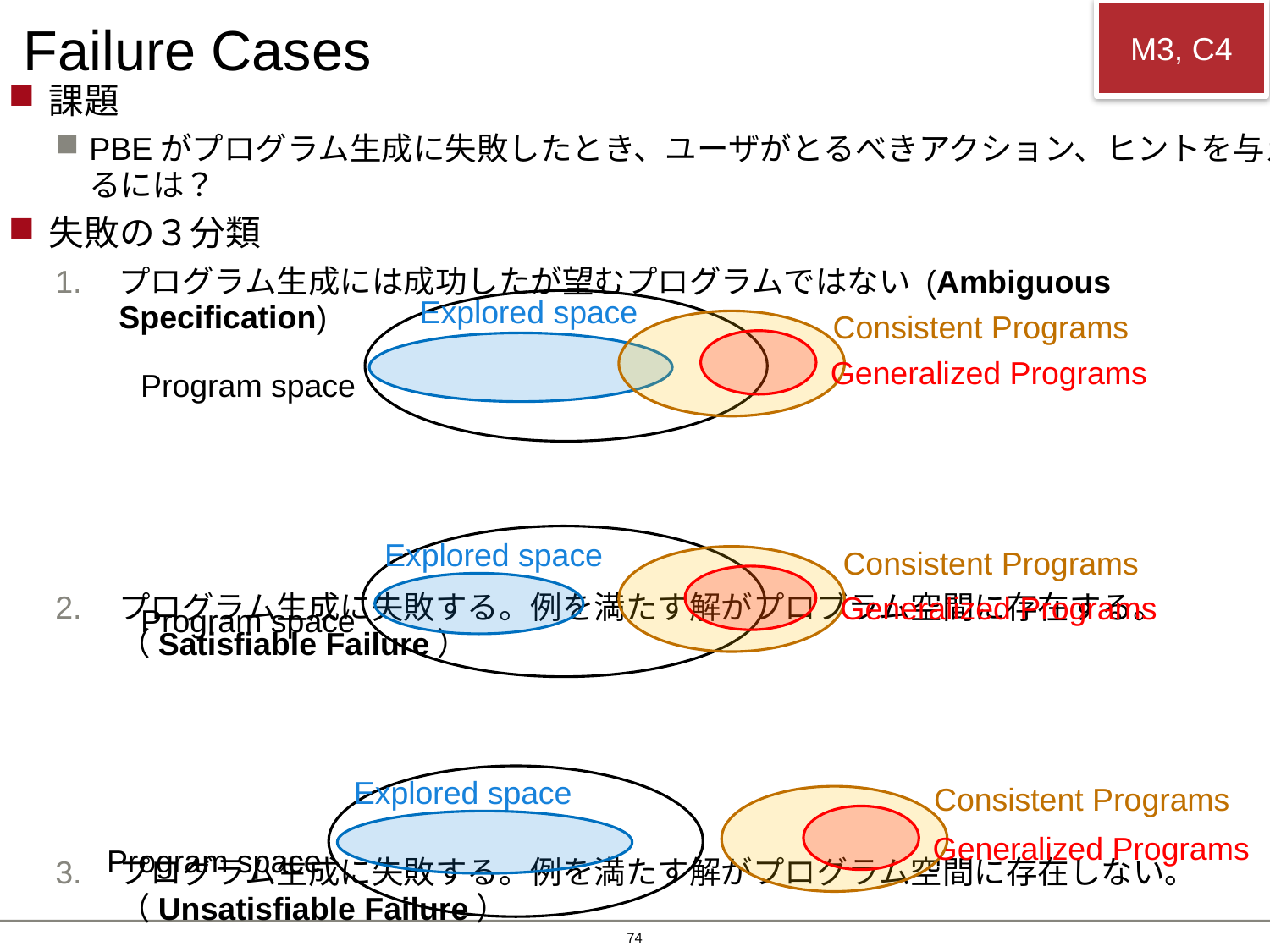

M3, C4
# Failure Cases
課題
PBEがプログラム生成に失敗したとき、ユーザがとるべきアクション、ヒントを与えるには？
失敗の３分類
プログラム生成には成功したが望むプログラムではない (Ambiguous Specification)

プログラム生成に失敗する。例を満たす解がプロブラム空間に存在する。（Satisfiable Failure）

プログラム生成に失敗する。例を満たす解がプログラム空間に存在しない。（Unsatisfiable Failure）

Explored space

Consistent Programs

Generalized Programs
Program space

Explored space
Consistent Programs

Generalized Programs
Program space

Explored space
Consistent Programs

Generalized Programs
Program space
74